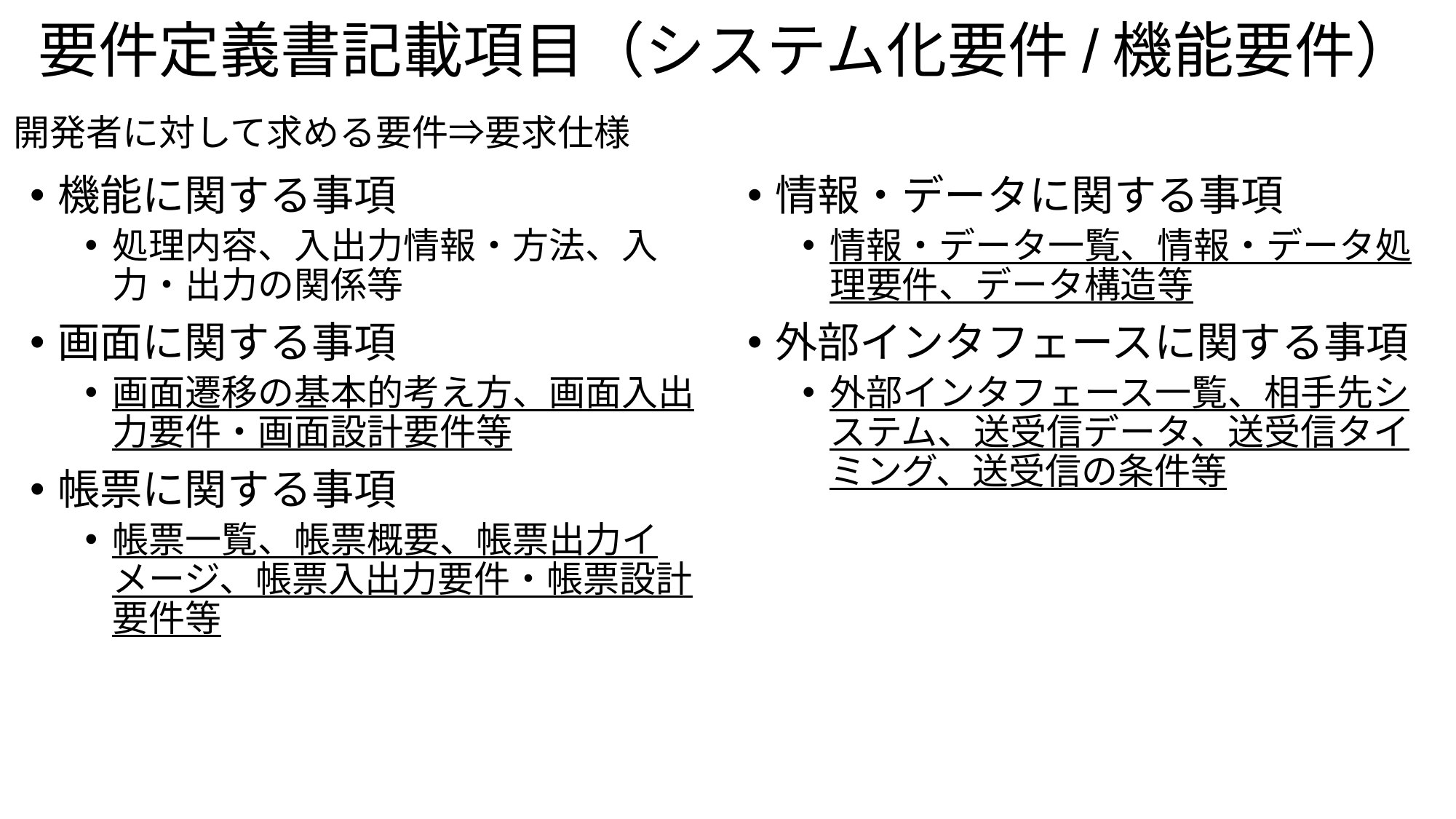

# 要件定義書記載項目（システム化要件/機能要件）
開発者に対して求める要件⇒要求仕様
機能に関する事項
処理内容、入出力情報・方法、入力・出力の関係等
画面に関する事項
画面遷移の基本的考え方、画面入出力要件・画面設計要件等
帳票に関する事項
帳票一覧、帳票概要、帳票出力イメージ、帳票入出力要件・帳票設計要件等

情報・データに関する事項
情報・データ一覧、情報・データ処理要件、データ構造等
外部インタフェースに関する事項
外部インタフェース一覧、相手先システム、送受信データ、送受信タイミング、送受信の条件等